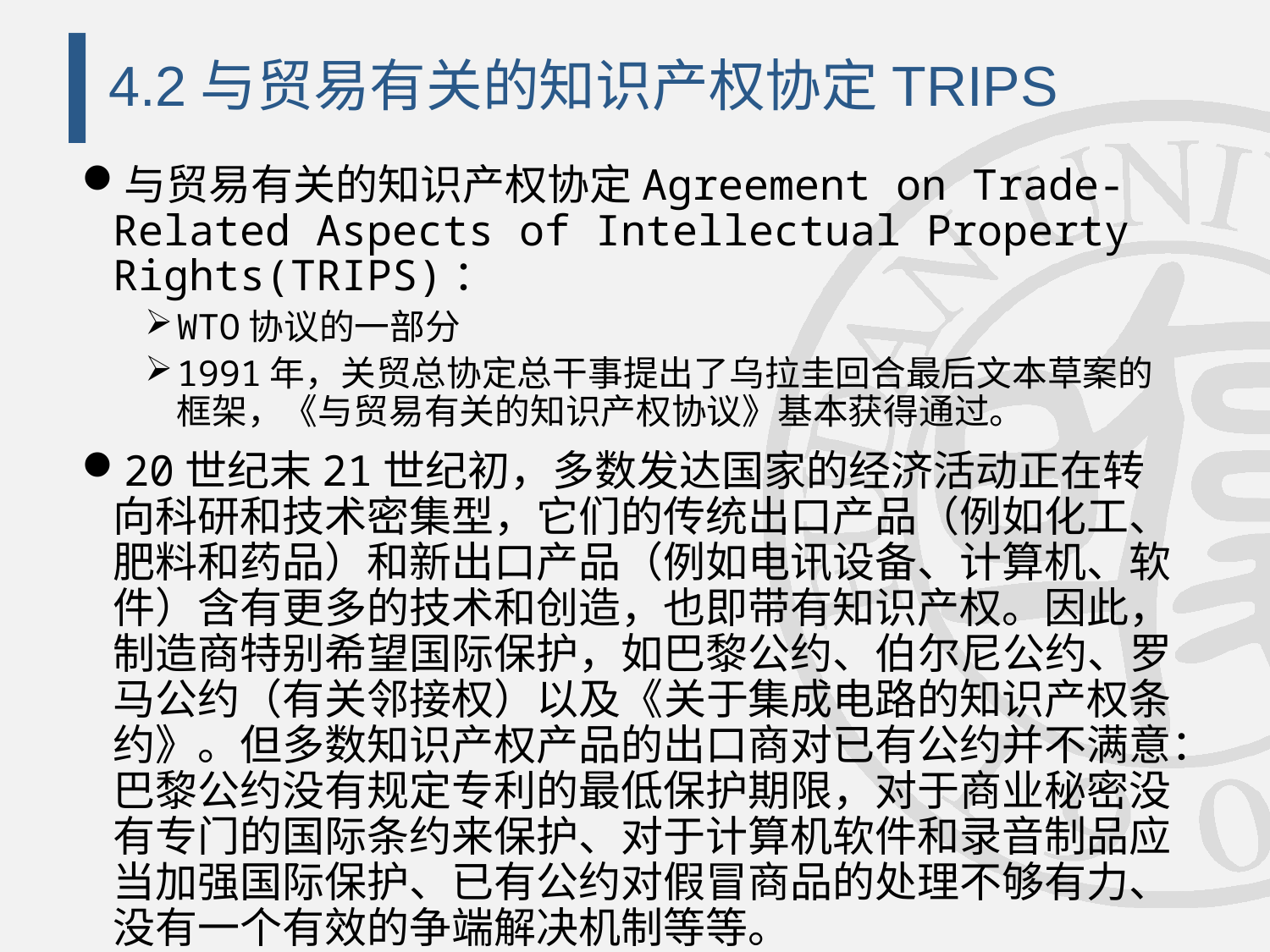

# 4.2与贸易有关的知识产权协定TRIPS
与贸易有关的知识产权协定Agreement on Trade-Related Aspects of Intellectual Property Rights(TRIPS)：
WTO协议的一部分
1991年，关贸总协定总干事提出了乌拉圭回合最后文本草案的框架，《与贸易有关的知识产权协议》基本获得通过。
20世纪末21世纪初，多数发达国家的经济活动正在转向科研和技术密集型，它们的传统出口产品（例如化工、肥料和药品）和新出口产品（例如电讯设备、计算机、软件）含有更多的技术和创造，也即带有知识产权。因此，制造商特别希望国际保护，如巴黎公约、伯尔尼公约、罗马公约（有关邻接权）以及《关于集成电路的知识产权条约》。但多数知识产权产品的出口商对已有公约并不满意：巴黎公约没有规定专利的最低保护期限，对于商业秘密没有专门的国际条约来保护、对于计算机软件和录音制品应当加强国际保护、已有公约对假冒商品的处理不够有力、没有一个有效的争端解决机制等等。